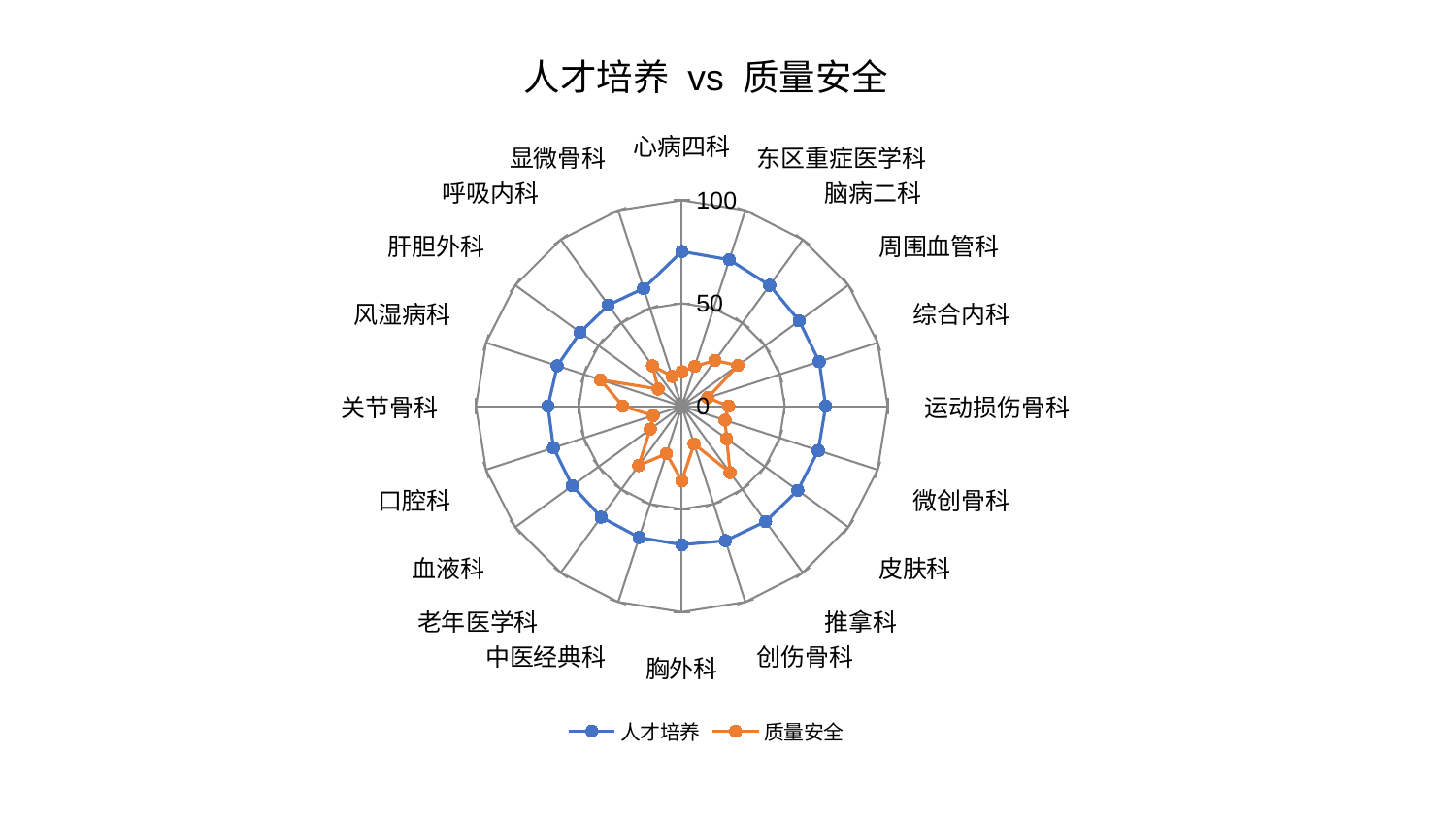

### Chart: 人才培养 vs 质量安全

| Category | 人才培养 | 质量安全 |
|---|---|---|
| 心病四科 | 75.17498727078663 | 16.755302573855165 |
| 东区重症医学科 | 74.81295503012005 | 20.318711247937863 |
| 脑病二科 | 72.58078451128684 | 27.491261950537222 |
| 周围血管科 | 70.49435291444117 | 33.5991522302423 |
| 综合内科 | 70.17125100940298 | 13.235211029760595 |
| 运动损伤骨科 | 69.89625628515114 | 22.829912549091066 |
| 微创骨科 | 69.70132877811426 | 22.051666034789875 |
| 皮肤科 | 69.58284561419968 | 26.99232794157781 |
| 推拿科 | 69.26142333843062 | 39.90282418108755 |
| 创伤骨科 | 68.72702767257108 | 19.275077694769493 |
| 胸外科 | 67.30581764917349 | 36.25005599113992 |
| 中医经典科 | 67.08787104150066 | 24.283050091437506 |
| 老年医学科 | 66.66478940006469 | 35.655759358266934 |
| 血液科 | 65.78746787378348 | 18.94795906381696 |
| 口腔科 | 65.5666282898079 | 14.687175230916475 |
| 关节骨科 | 65.0288617336075 | 28.609229139769468 |
| 风湿病科 | 63.6054141954048 | 41.58341941168988 |
| 肝胆外科 | 61.01288246599453 | 14.181729247448786 |
| 呼吸内科 | 60.74275378817432 | 24.227014969227696 |
| 显微骨科 | 60.14298002900921 | 15.264459132273425 |
138